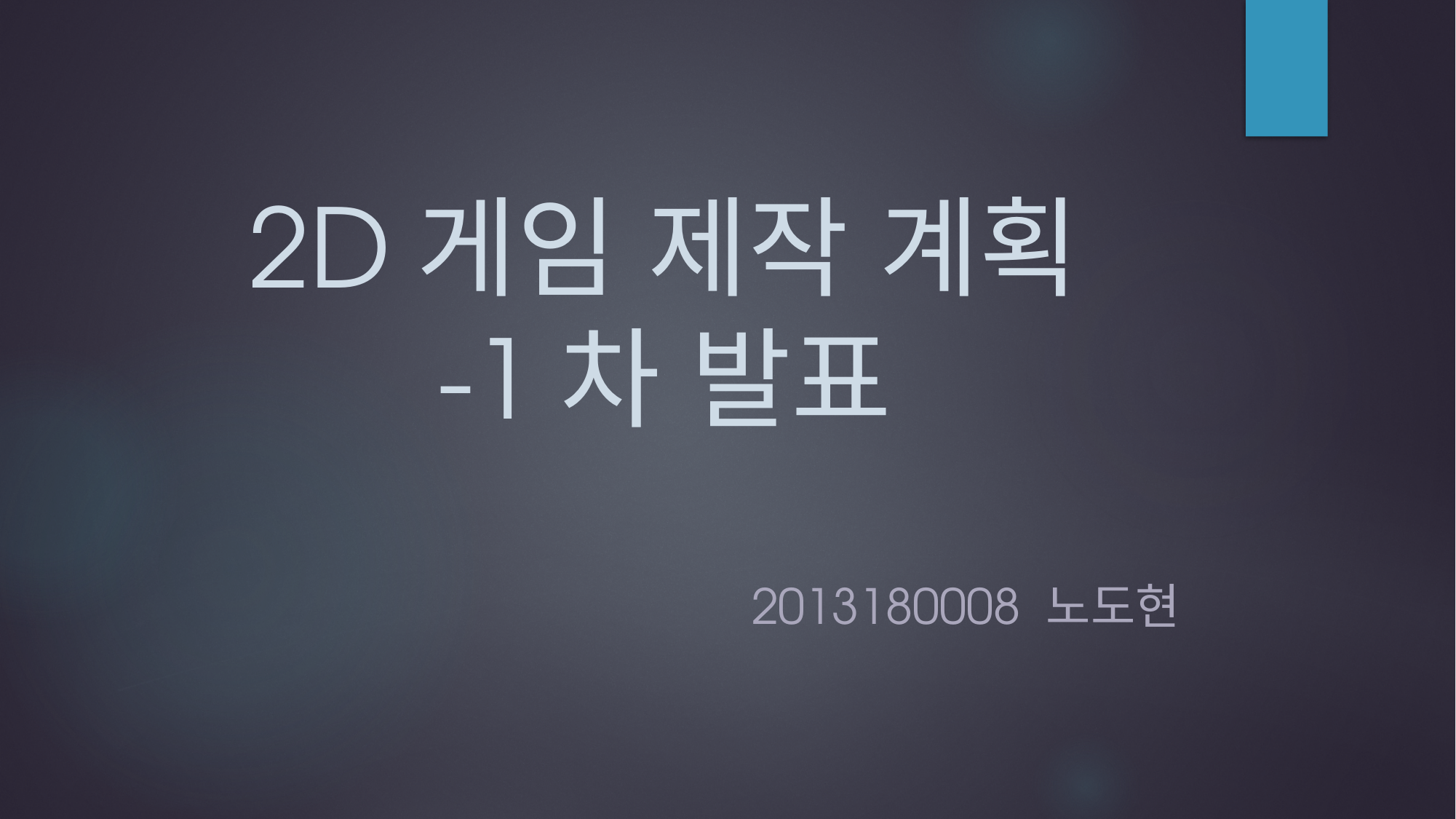

# 2D게임 제작 계획 -1차 발표
2013180008 노도현